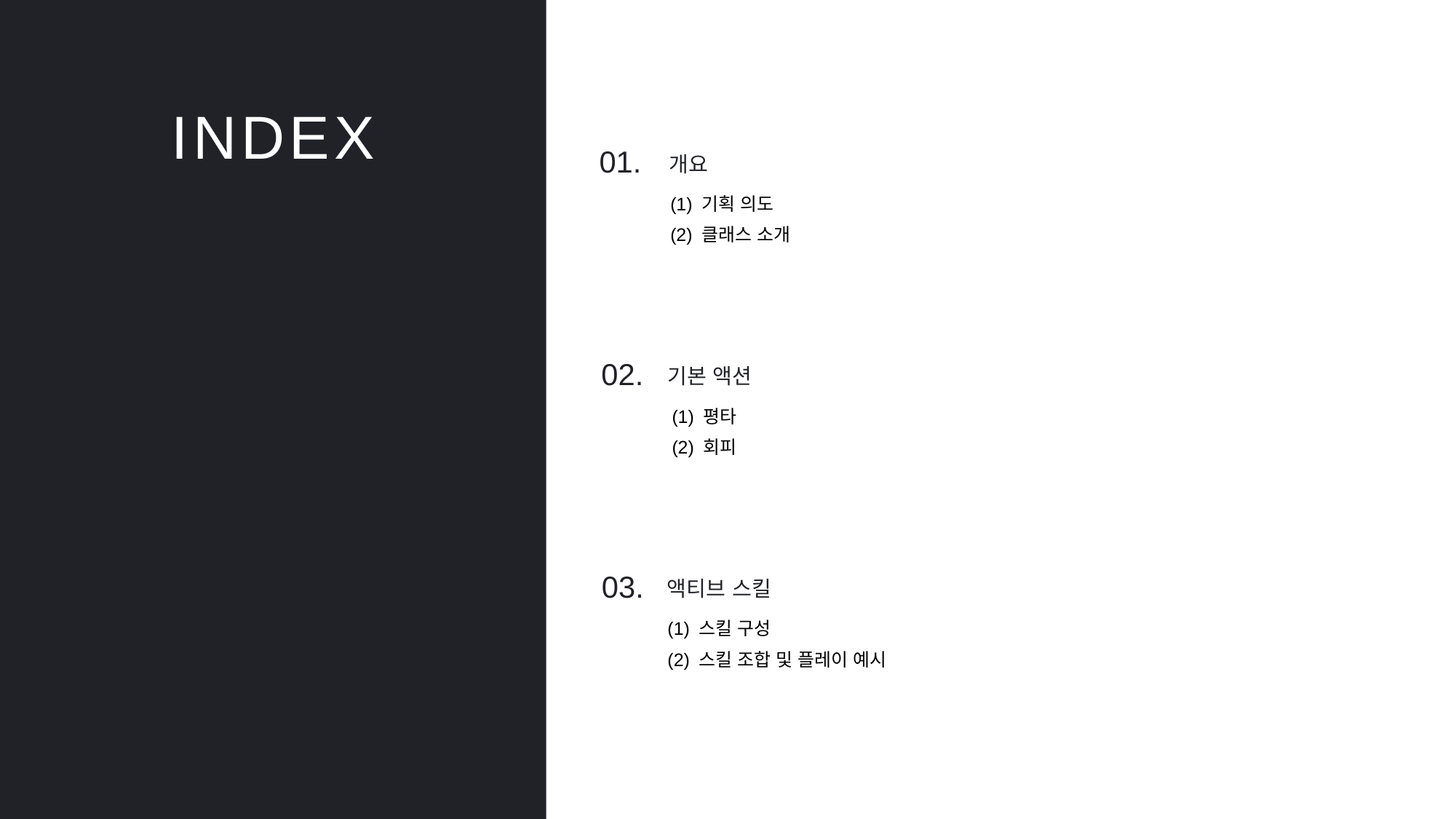

INDEX
01.
개요
(1) 기획 의도
(2) 클래스 소개
02.
기본 액션
(1) 평타
(2) 회피
03.
액티브 스킬
(1) 스킬 구성
(2) 스킬 조합 및 플레이 예시